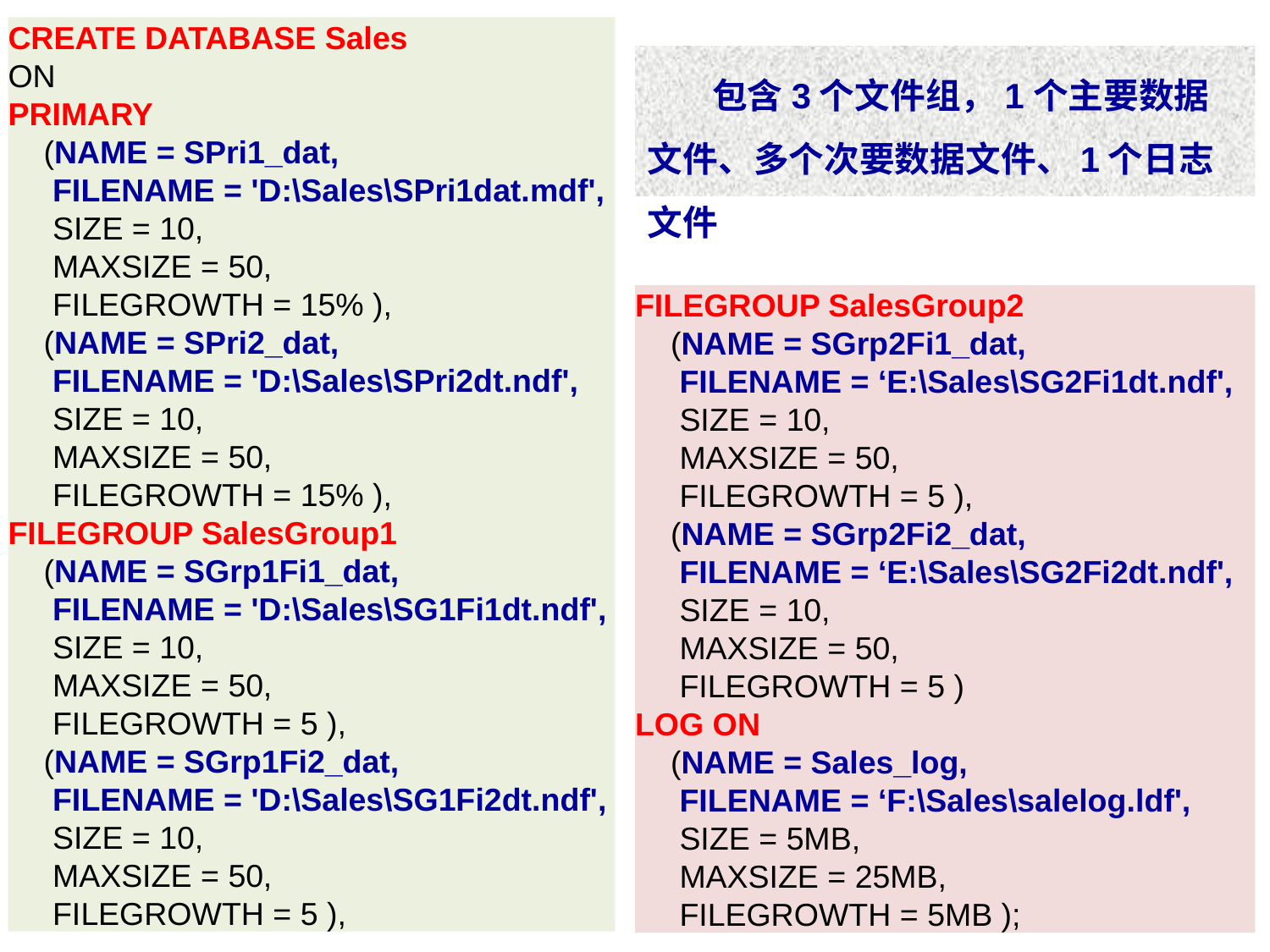

CREATE DATABASE Sales
ON
PRIMARY
    (NAME = SPri1_dat,
     FILENAME = 'D:\Sales\SPri1dat.mdf',
     SIZE = 10,
     MAXSIZE = 50,
     FILEGROWTH = 15% ),
    (NAME = SPri2_dat,
     FILENAME = 'D:\Sales\SPri2dt.ndf',
     SIZE = 10,
     MAXSIZE = 50,
     FILEGROWTH = 15% ),
FILEGROUP SalesGroup1
    (NAME = SGrp1Fi1_dat,
     FILENAME = 'D:\Sales\SG1Fi1dt.ndf',
     SIZE = 10,
     MAXSIZE = 50,
     FILEGROWTH = 5 ),
    (NAME = SGrp1Fi2_dat,
     FILENAME = 'D:\Sales\SG1Fi2dt.ndf',
     SIZE = 10,
     MAXSIZE = 50,
     FILEGROWTH = 5 ),
       包含3个文件组，1个主要数据文件、多个次要数据文件、1个日志文件
FILEGROUP SalesGroup2
    (NAME = SGrp2Fi1_dat,
     FILENAME = ‘E:\Sales\SG2Fi1dt.ndf',
     SIZE = 10,
     MAXSIZE = 50,
     FILEGROWTH = 5 ),
    (NAME = SGrp2Fi2_dat,
     FILENAME = ‘E:\Sales\SG2Fi2dt.ndf',
     SIZE = 10,
     MAXSIZE = 50,
     FILEGROWTH = 5 )
LOG ON
    (NAME = Sales_log,
     FILENAME = ‘F:\Sales\salelog.ldf',
     SIZE = 5MB,
     MAXSIZE = 25MB,
     FILEGROWTH = 5MB );